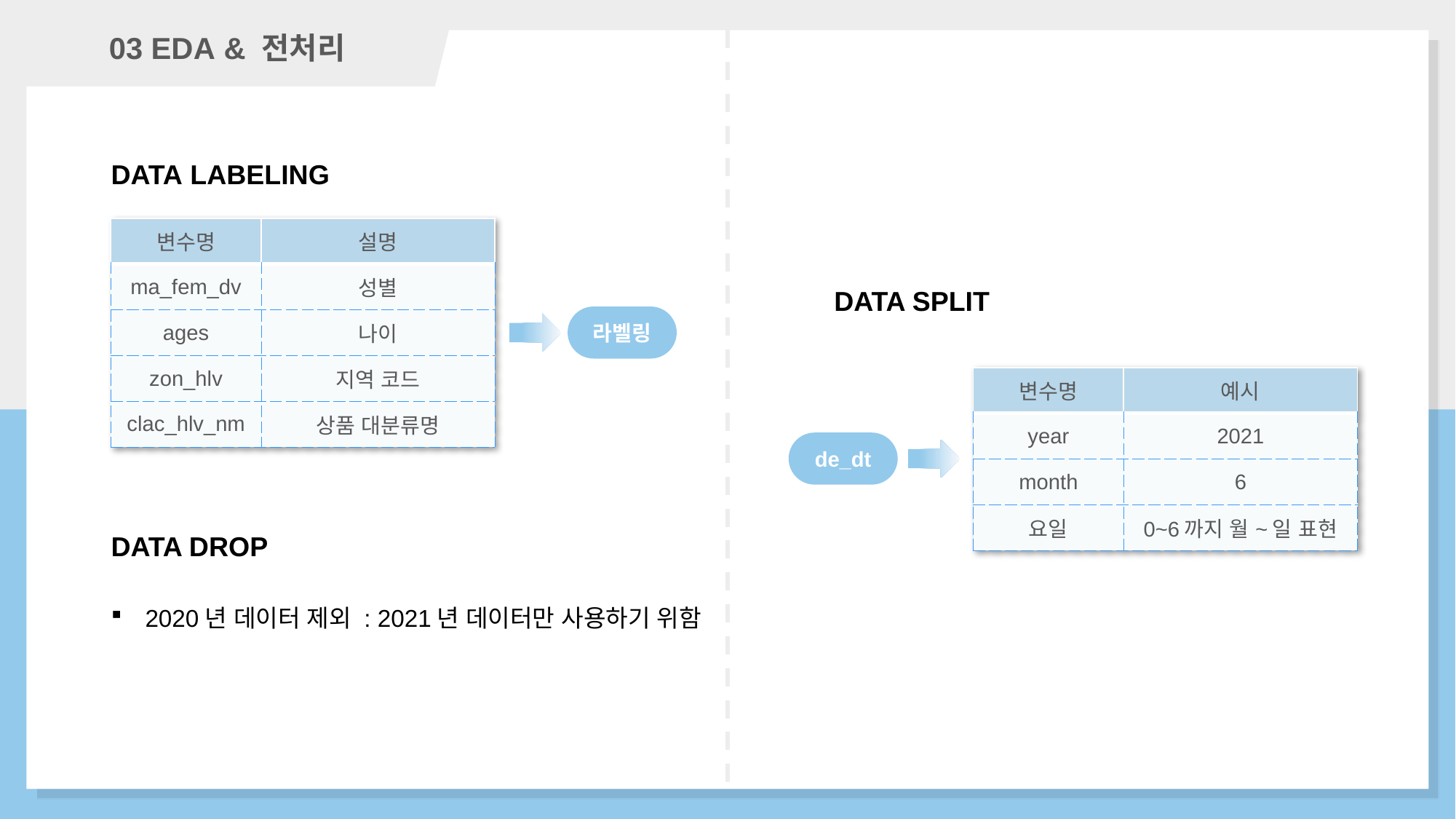

03 EDA & 전처리

DATA LABELING
| 변수명 | 설명 |
| --- | --- |
| ma\_fem\_dv | 성별 |
| ages | 나이 |
| zon\_hlv | 지역 코드 |
| clac\_hlv\_nm | 상품 대분류명 |
DATA SPLIT

라벨링
| 변수명 | 예시 |
| --- | --- |
| year | 2021 |
| month | 6 |
| 요일 | 0~6까지 월~일 표현 |

de_dt
DATA DROP
2020년 데이터 제외 : 2021년 데이터만 사용하기 위함